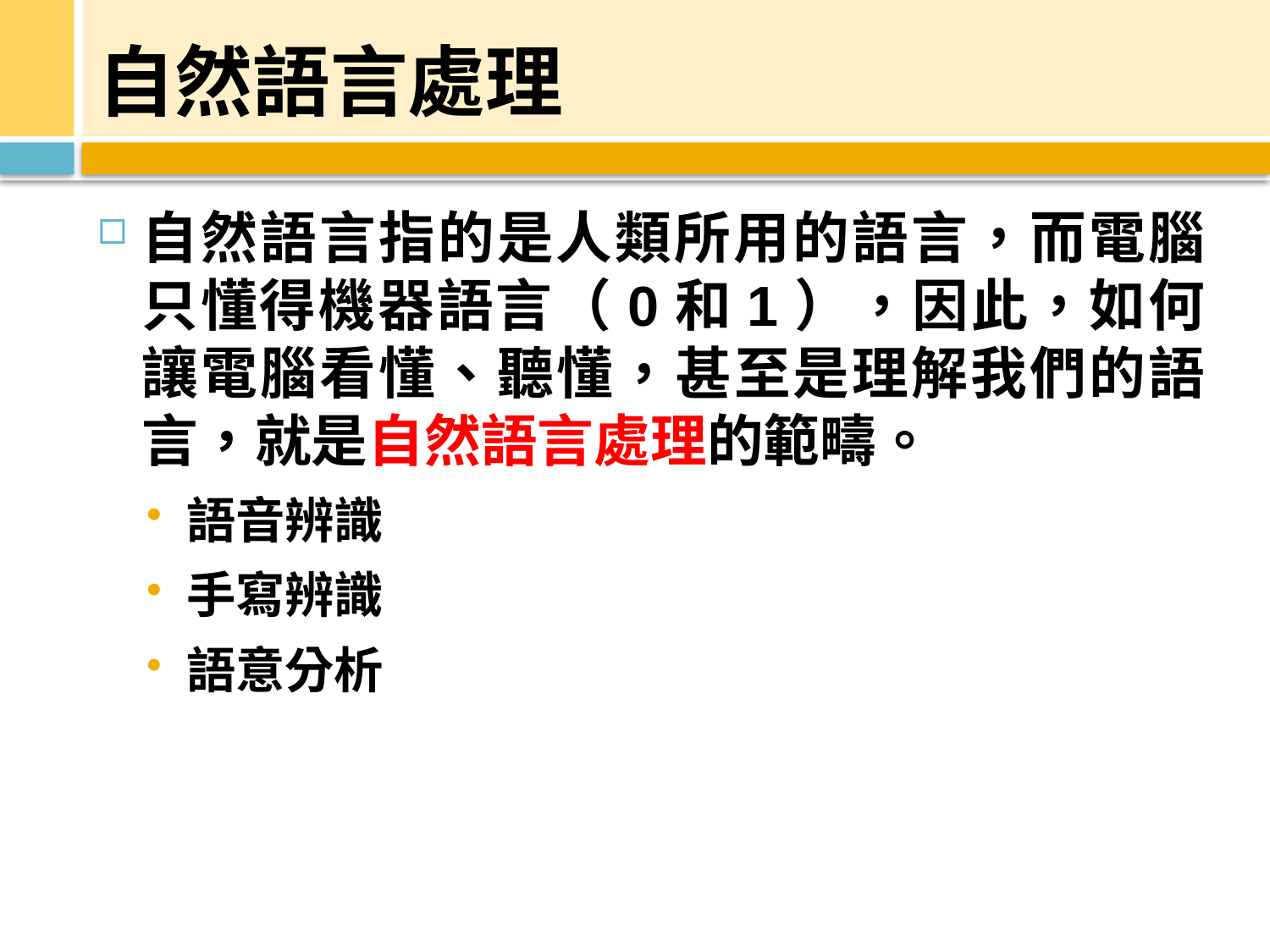

# 自然語言處理
自然語言指的是人類所用的語言，而電腦只懂得機器語言（0和1），因此，如何讓電腦看懂、聽懂，甚至是理解我們的語言，就是自然語言處理的範疇。
語音辨識
手寫辨識
語意分析